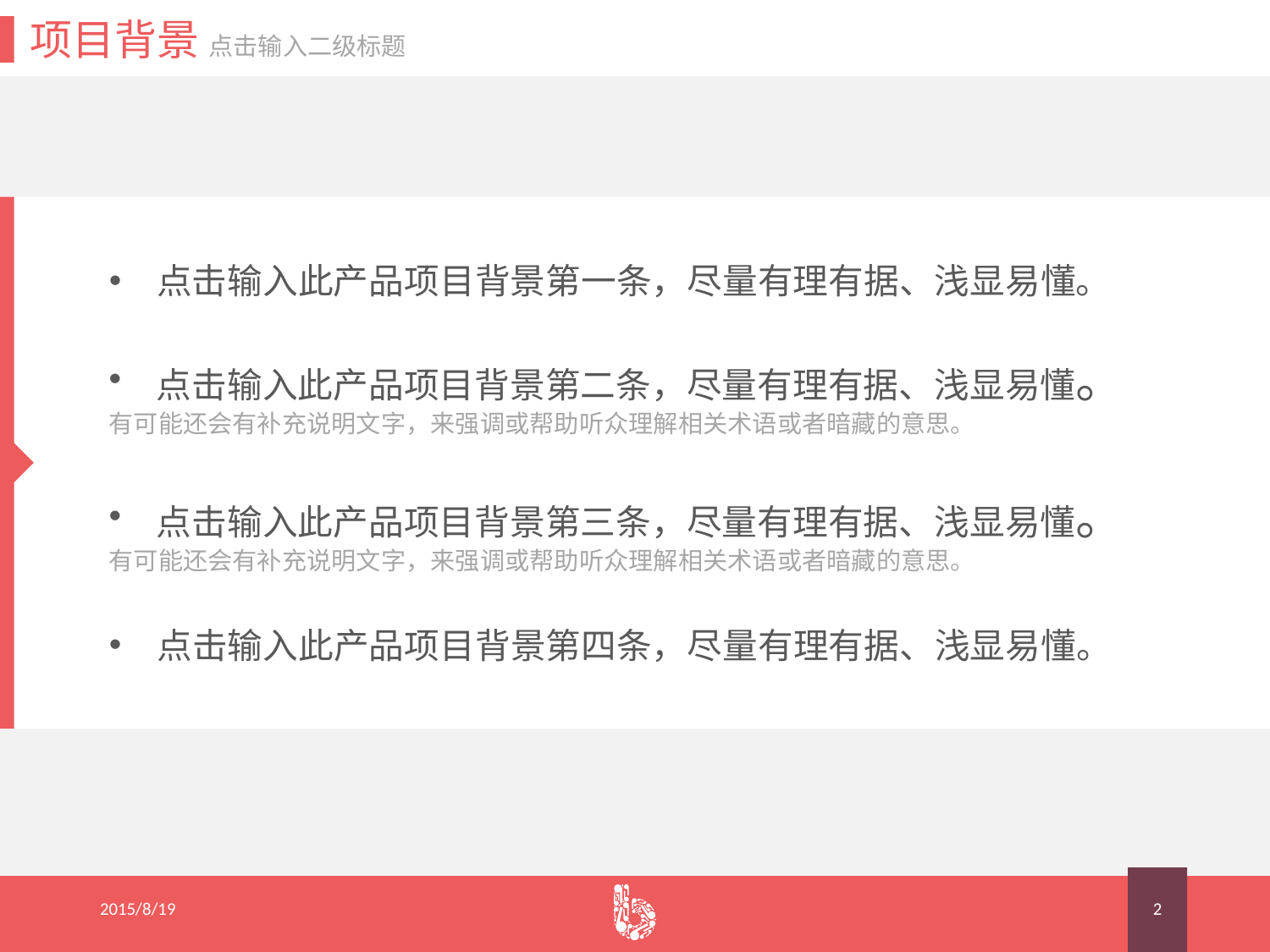

项目背景 点击输入二级标题

点击输入此产品项目背景第一条，尽量有理有据、浅显易懂。
点击输入此产品项目背景第二条，尽量有理有据、浅显易懂。
有可能还会有补充说明文字，来强调或帮助听众理解相关术语或者暗藏的意思。
点击输入此产品项目背景第三条，尽量有理有据、浅显易懂。
有可能还会有补充说明文字，来强调或帮助听众理解相关术语或者暗藏的意思。
点击输入此产品项目背景第四条，尽量有理有据、浅显易懂。

2015/8/19
2